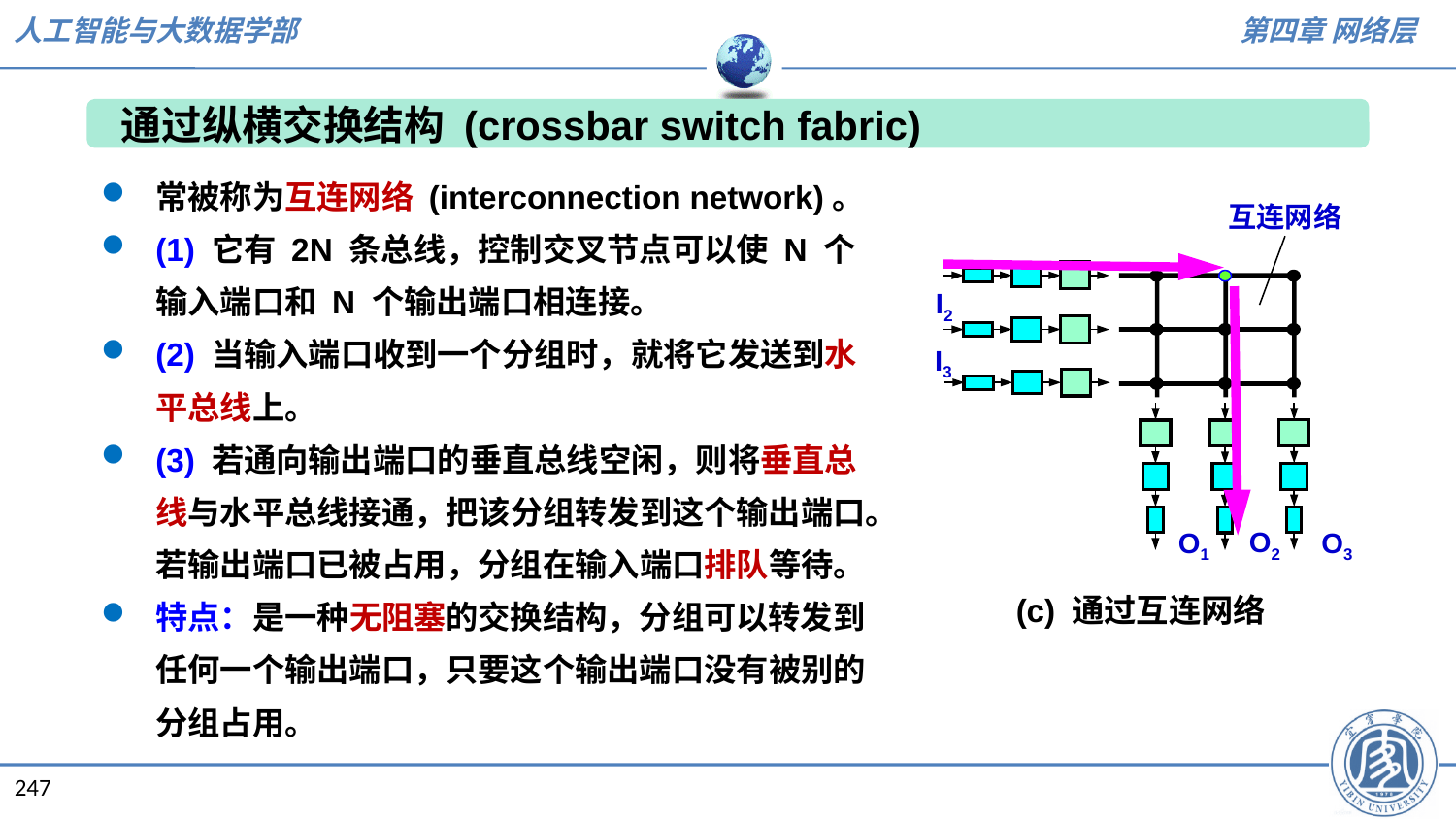

通过纵横交换结构 (crossbar switch fabric)

常被称为互连网络 (interconnection network)。
互连网络
(1) 它有 2N 条总线，控制交叉节点可以使 N 个输入端口和 N 个输出端口相连接。
(2) 当输入端口收到一个分组时，就将它发送到水平总线上。
(3) 若通向输出端口的垂直总线空闲，则将垂直总线与水平总线接通，把该分组转发到这个输出端口。若输出端口已被占用，分组在输入端口排队等待。
特点：是一种无阻塞的交换结构，分组可以转发到任何一个输出端口，只要这个输出端口没有被别的分组占用。

I2

I3

O2

O1
O3

(c) 通过互连网络
247